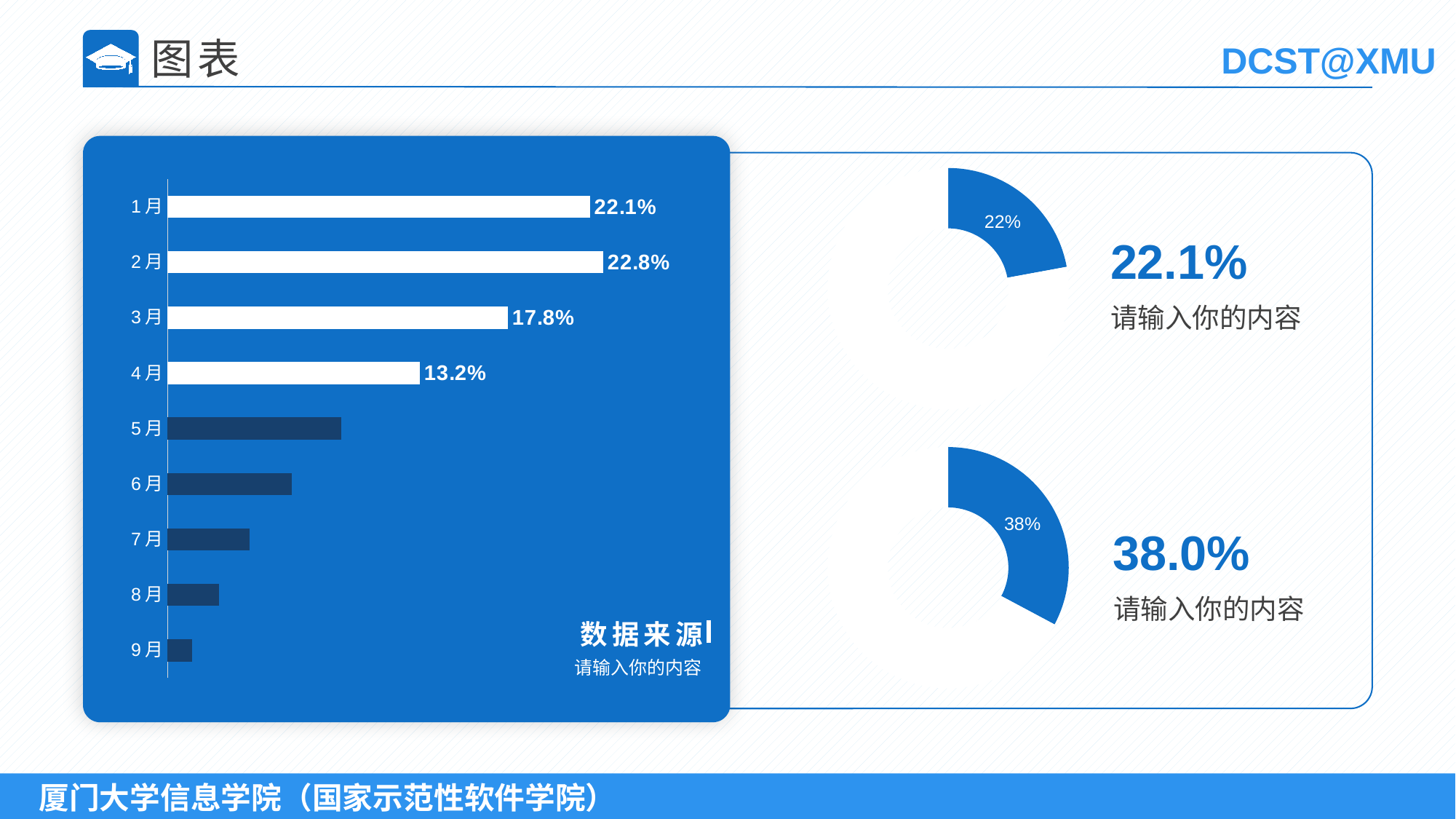

图表

### Chart

| Category | 系列 1 |
|---|---|
| 9月 | 0.013 |
| 8月 | 0.027 |
| 7月 | 0.043 |
| 6月 | 0.065 |
| 5月 | 0.091 |
| 4月 | 0.132 |
| 3月 | 0.178 |
| 2月 | 0.228 |
| 1月 | 0.221 |

### Chart

| Category | 销售额 |
|---|---|
| 第一季度 | 0.221 |
| 第二季度 | 0.779 |
22.1%
请输入你的内容

### Chart

| Category | 销售额 |
|---|---|
| 第一季度 | 0.38 |
| 第二季度 | 0.779 |
38.0%
请输入你的内容
   数据来源
请输入你的内容